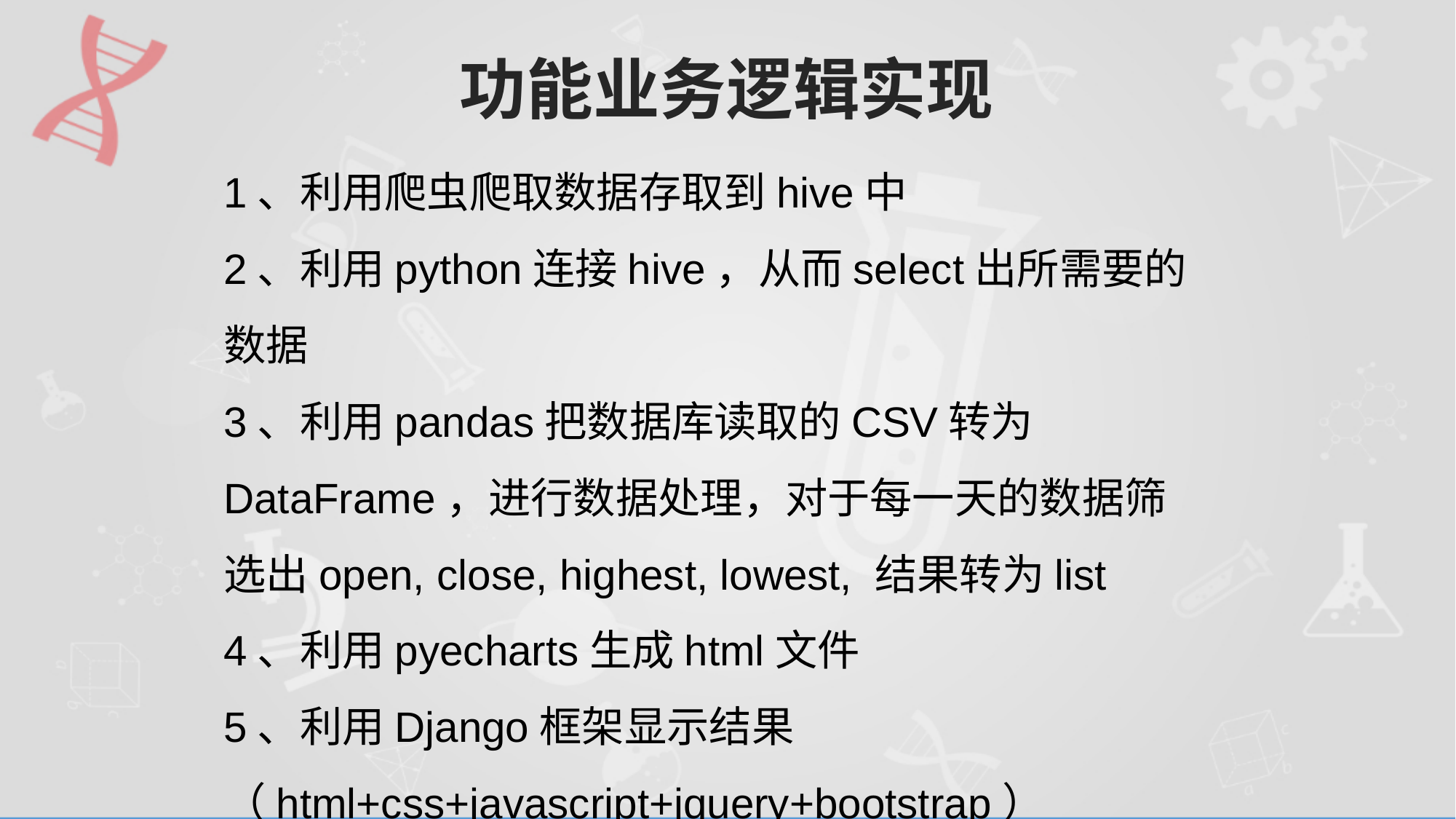

# 功能业务逻辑实现
1、利用爬虫爬取数据存取到hive中
2、利用python连接hive，从而select出所需要的数据
3、利用pandas把数据库读取的CSV转为DataFrame，进行数据处理，对于每一天的数据筛选出open, close, highest, lowest, 结果转为list
4、利用pyecharts生成html文件
5、利用Django框架显示结果（html+css+javascript+jquery+bootstrap）